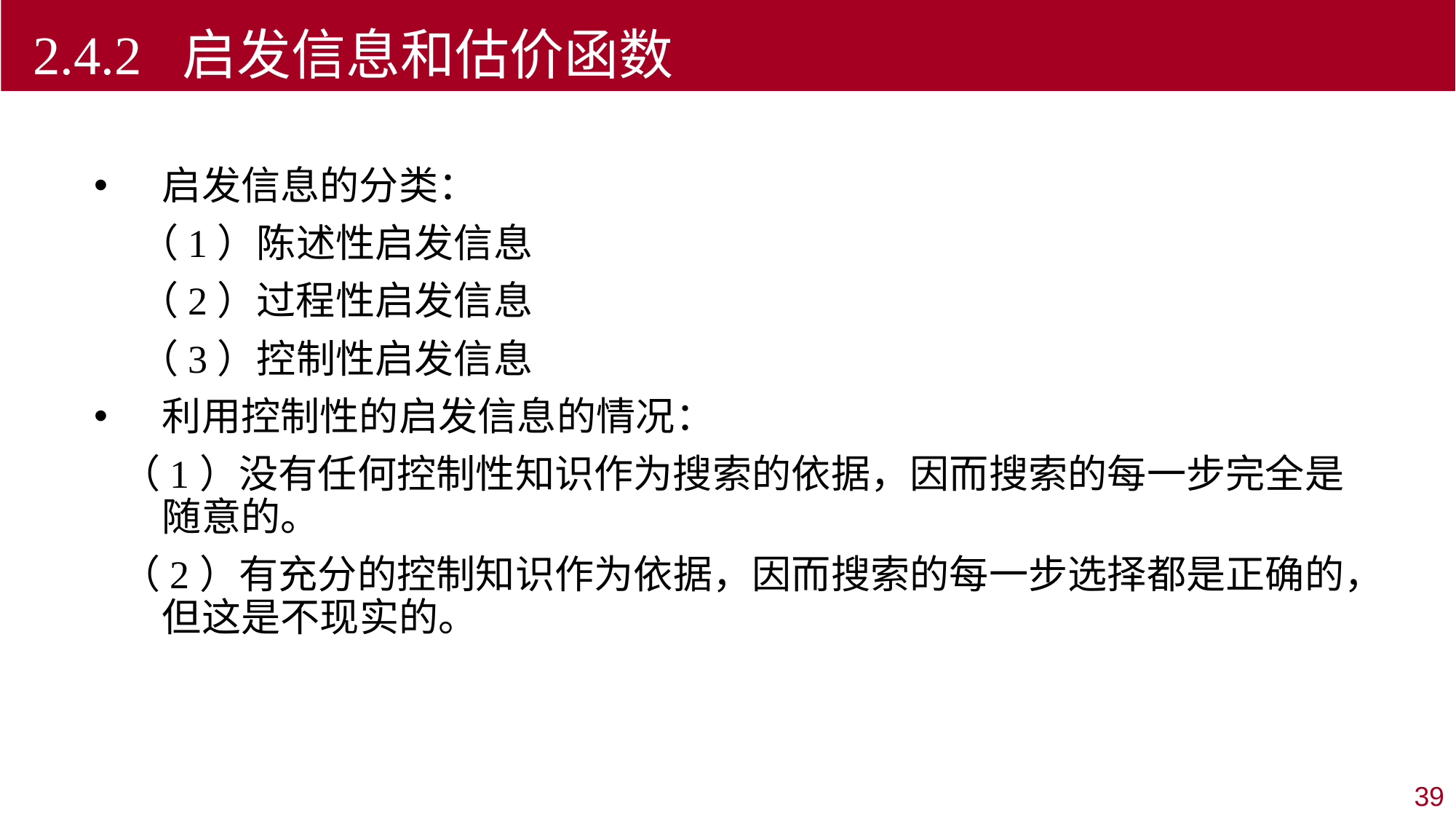

2.4.2  启发信息和估价函数
启发信息的分类：
    （1）陈述性启发信息
    （2）过程性启发信息
    （3）控制性启发信息
利用控制性的启发信息的情况：
  （1）没有任何控制性知识作为搜索的依据，因而搜索的每一步完全是随意的。
  （2）有充分的控制知识作为依据，因而搜索的每一步选择都是正确的，但这是不现实的。
39